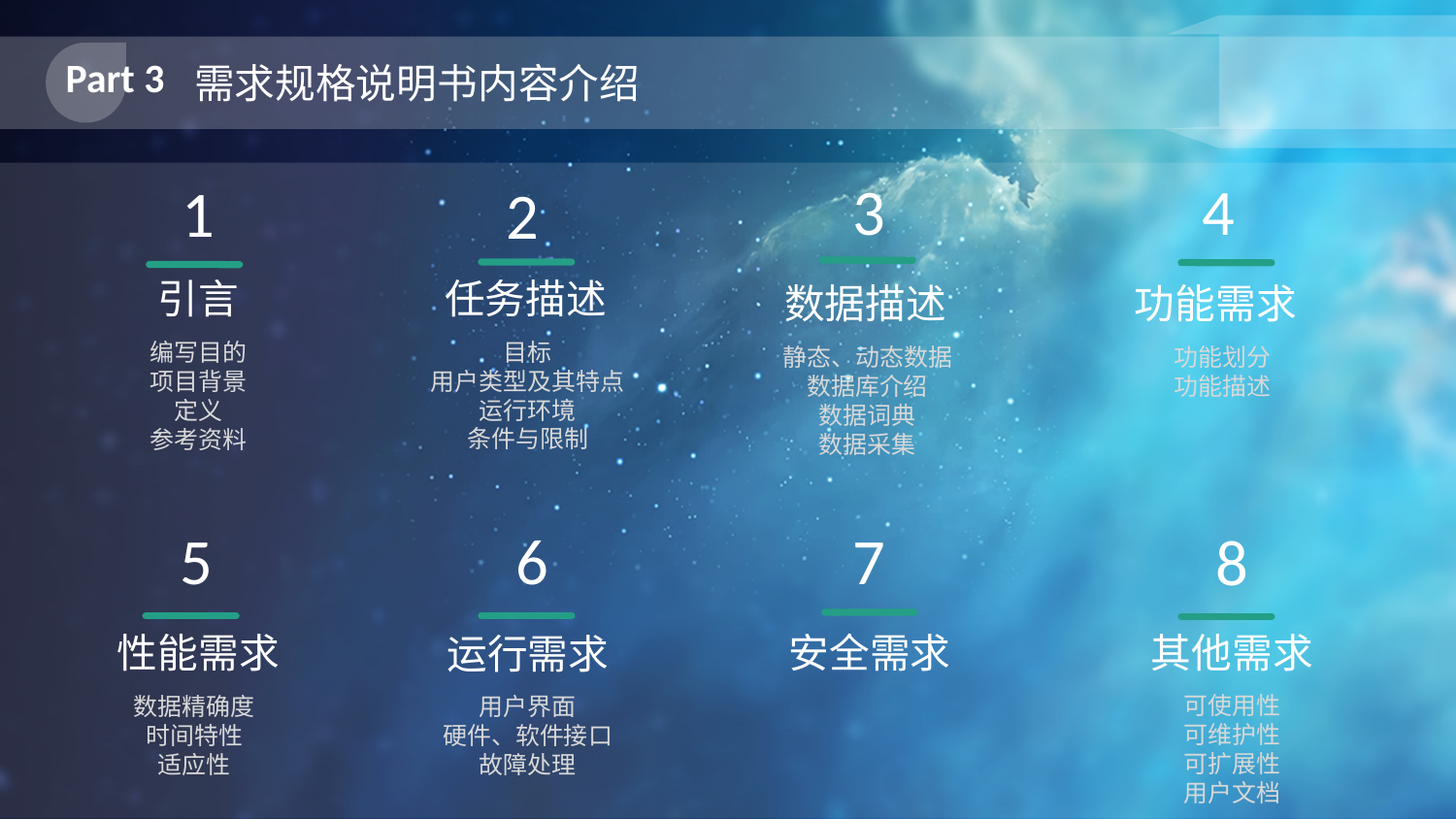

Part 3
需求规格说明书内容介绍

3
4
1
2

引言
编写目的
项目背景
定义
参考资料
任务描述
目标
用户类型及其特点
运行环境
条件与限制
数据描述
静态、动态数据
数据库介绍
数据词典
数据采集
功能需求
功能划分
功能描述
5
6
7
8

其他需求
可使用性
可维护性
可扩展性
用户文档
性能需求
数据精确度
时间特性
适应性
安全需求

运行需求
用户界面
硬件、软件接口
故障处理